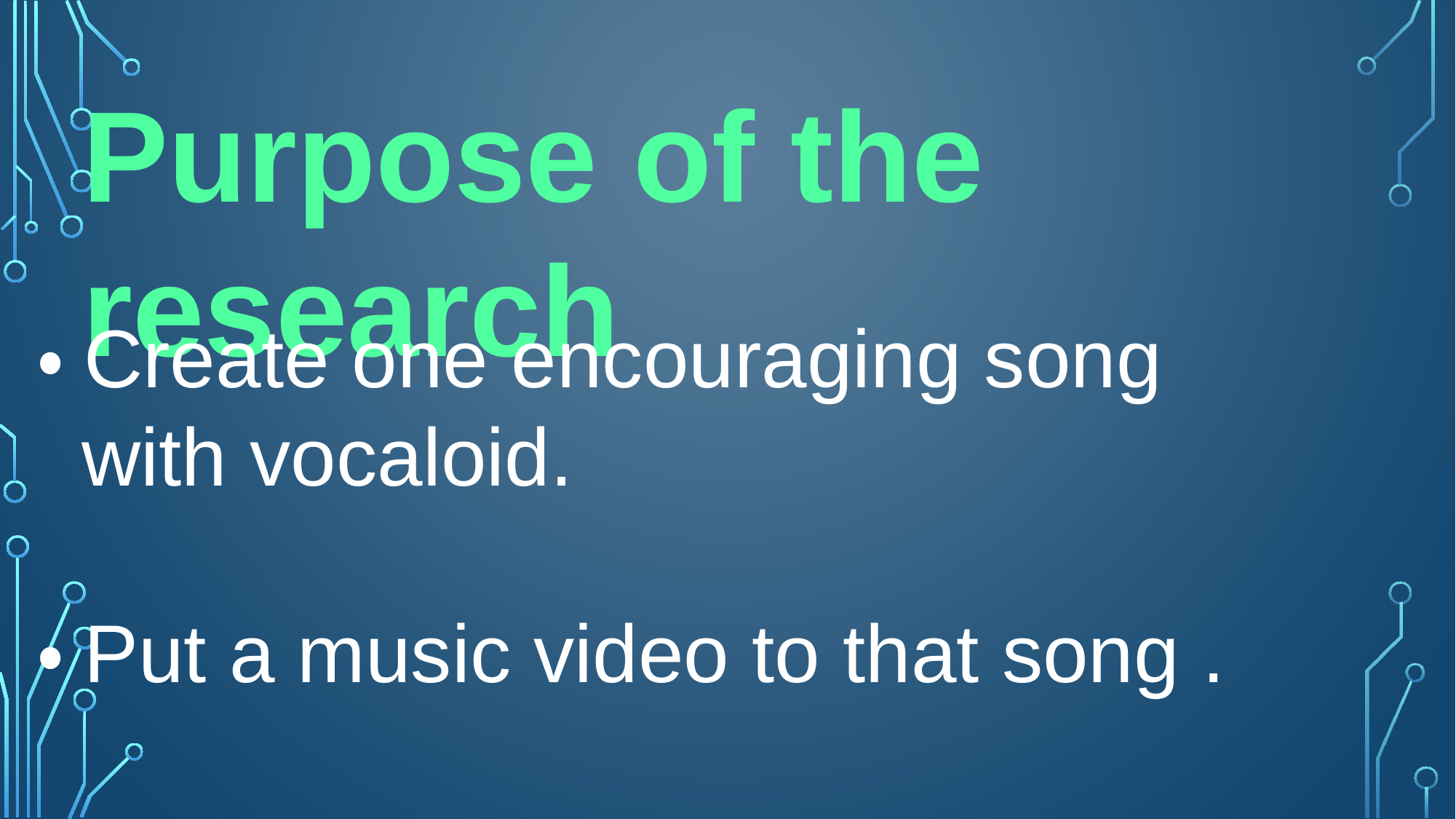

Purpose of the research
・Create one encouraging song
  with vocaloid.

・Put a music video to that song .